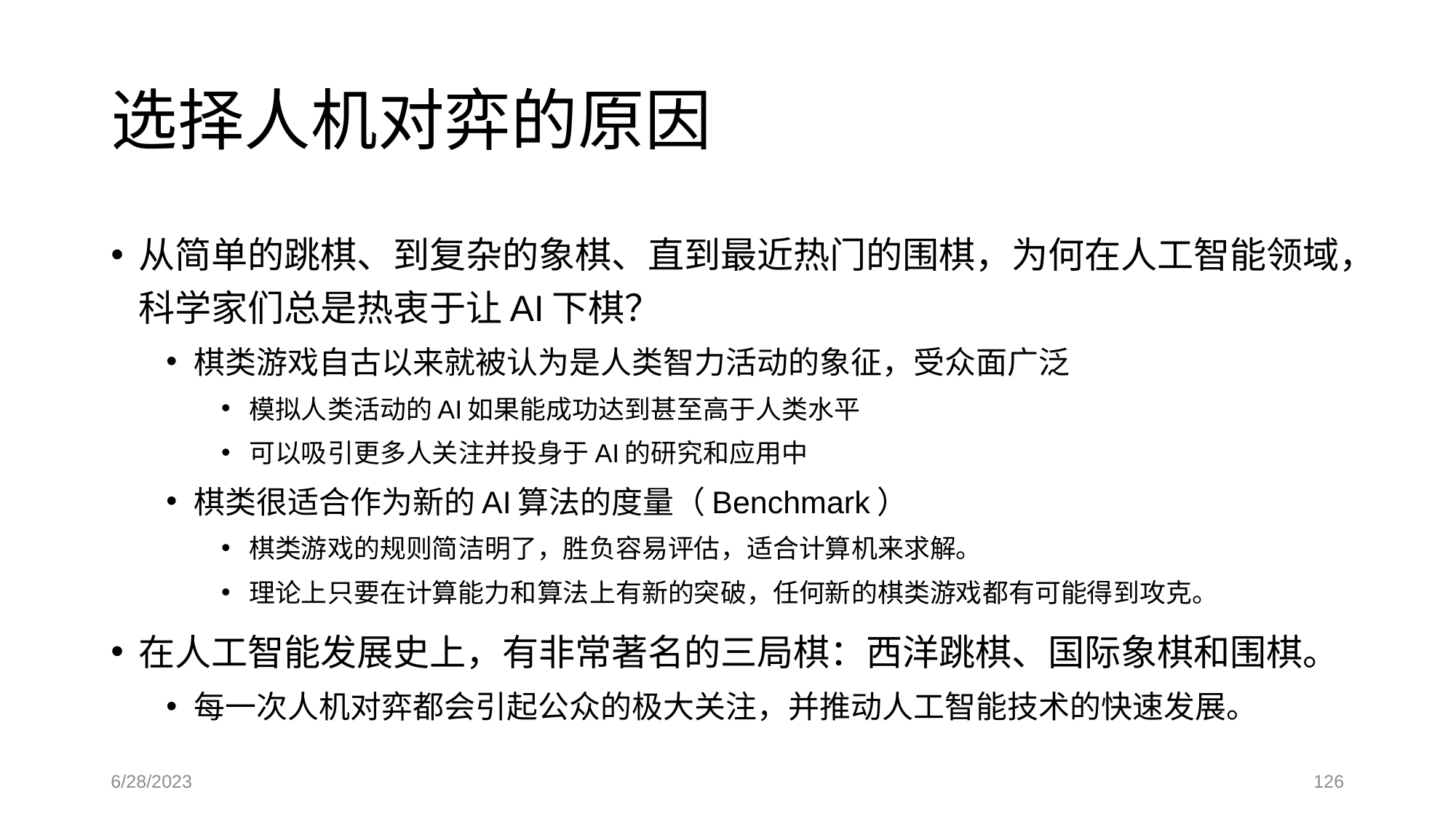

# 选择人机对弈的原因
从简单的跳棋、到复杂的象棋、直到最近热门的围棋，为何在人工智能领域，科学家们总是热衷于让AI下棋？
棋类游戏自古以来就被认为是人类智力活动的象征，受众面广泛
模拟人类活动的AI如果能成功达到甚至高于人类水平
可以吸引更多人关注并投身于AI的研究和应用中
棋类很适合作为新的AI算法的度量（Benchmark）
棋类游戏的规则简洁明了，胜负容易评估，适合计算机来求解。
理论上只要在计算能力和算法上有新的突破，任何新的棋类游戏都有可能得到攻克。
在人工智能发展史上，有非常著名的三局棋：西洋跳棋、国际象棋和围棋。
每一次人机对弈都会引起公众的极大关注，并推动人工智能技术的快速发展。

6/28/2023
126